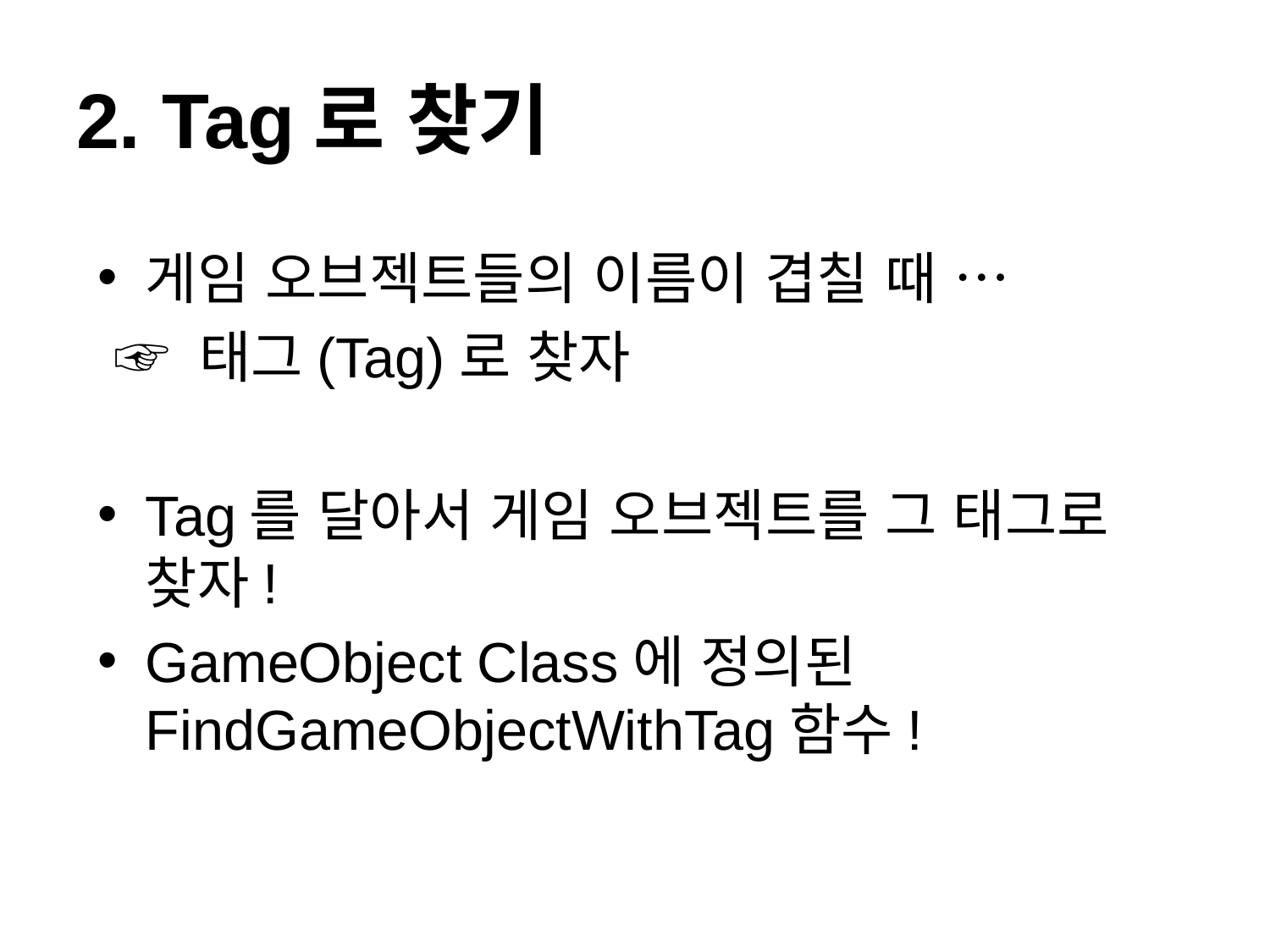

# 2. Tag로 찾기
게임 오브젝트들의 이름이 겹칠 때 …
 ☞ 태그(Tag)로 찾자

Tag를 달아서 게임 오브젝트를 그 태그로 찾자!
GameObject Class에 정의된
FindGameObjectWithTag함수!